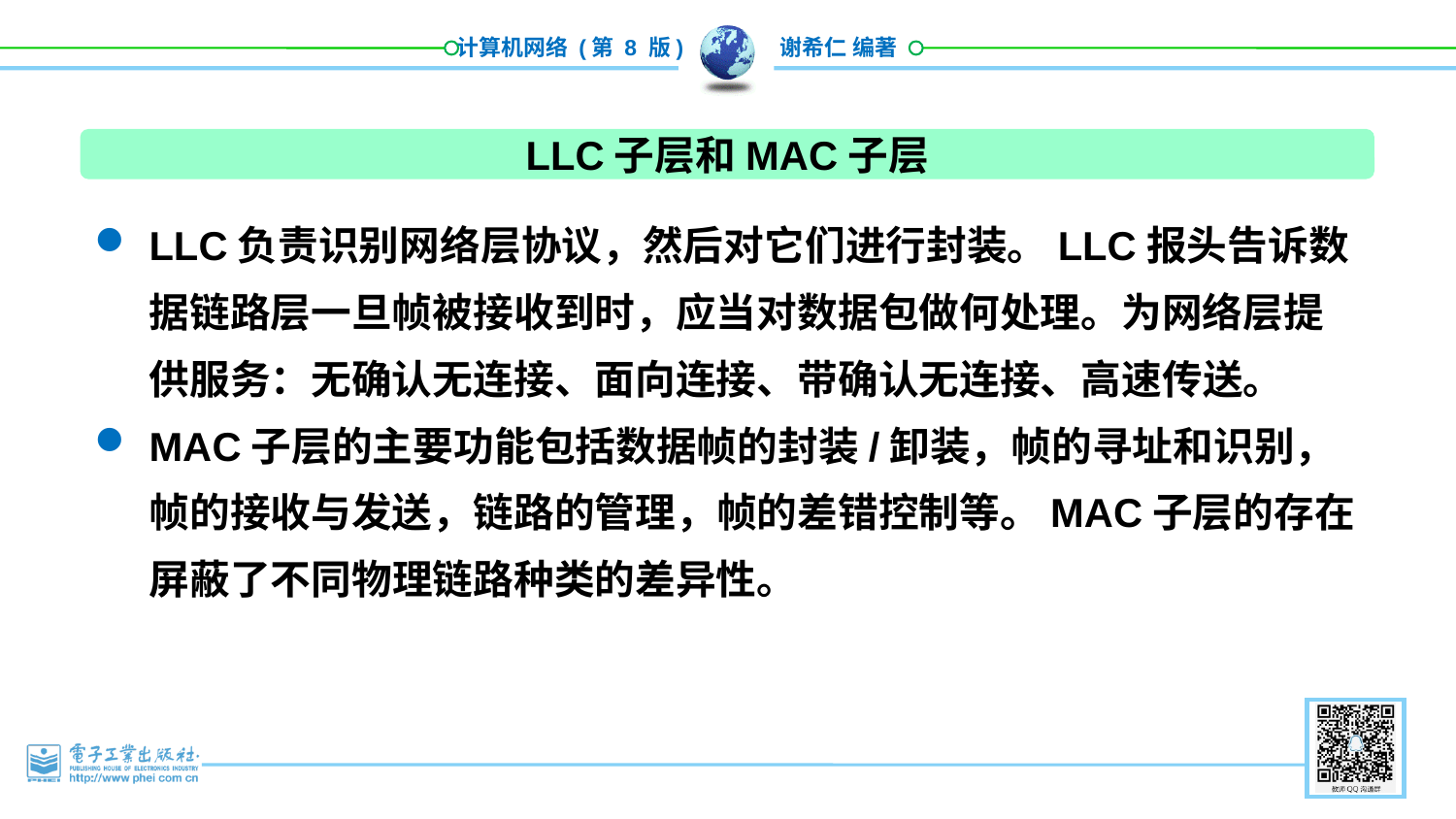

LLC子层和MAC子层

LLC负责识别网络层协议，然后对它们进行封装。LLC报头告诉数据链路层一旦帧被接收到时，应当对数据包做何处理。为网络层提供服务：无确认无连接、面向连接、带确认无连接、高速传送。
MAC子层的主要功能包括数据帧的封装/卸装，帧的寻址和识别，帧的接收与发送，链路的管理，帧的差错控制等。MAC子层的存在屏蔽了不同物理链路种类的差异性。